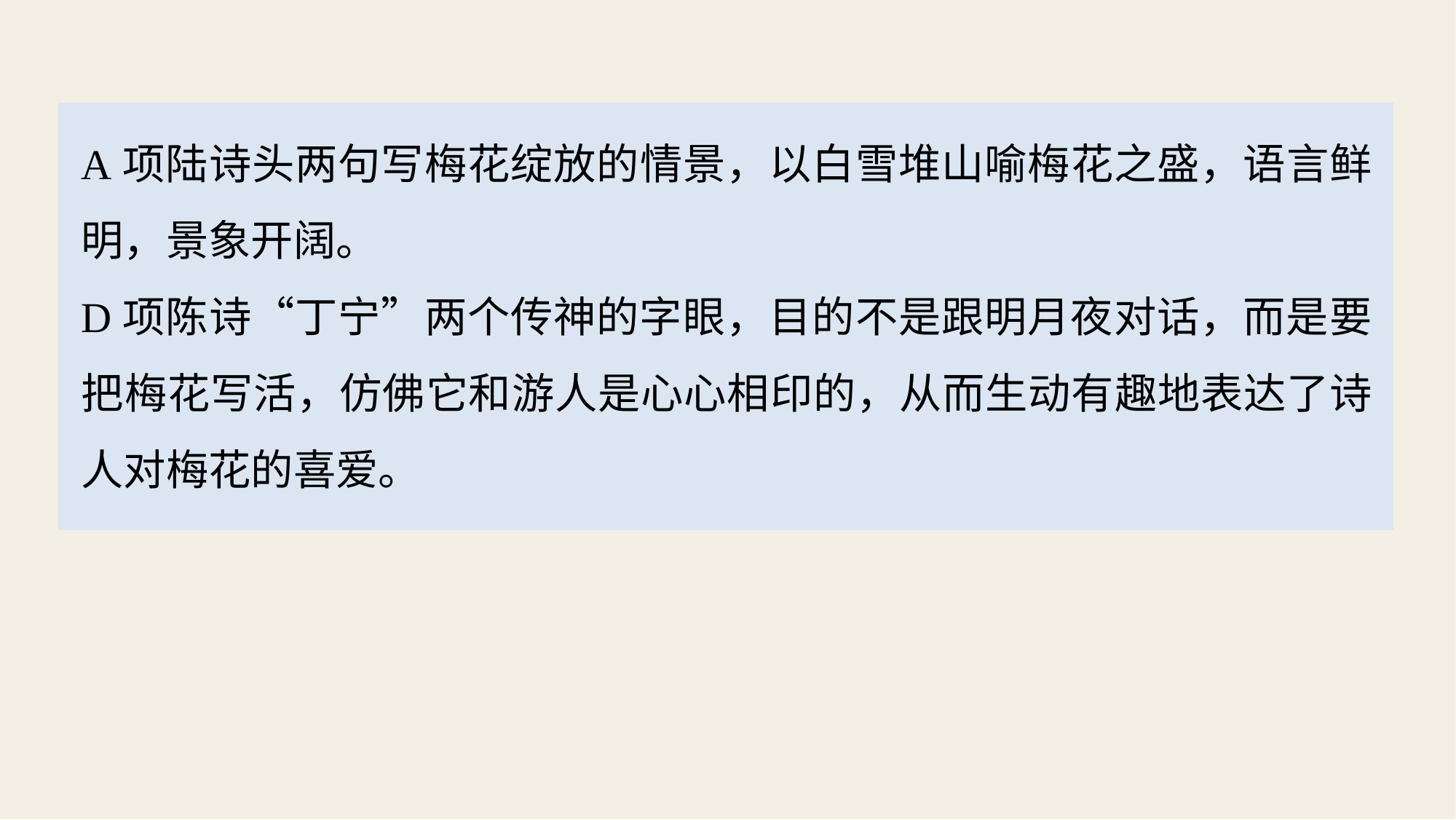

A项陆诗头两句写梅花绽放的情景，以白雪堆山喻梅花之盛，语言鲜明，景象开阔。
D项陈诗“丁宁”两个传神的字眼，目的不是跟明月夜对话，而是要把梅花写活，仿佛它和游人是心心相印的，从而生动有趣地表达了诗人对梅花的喜爱。